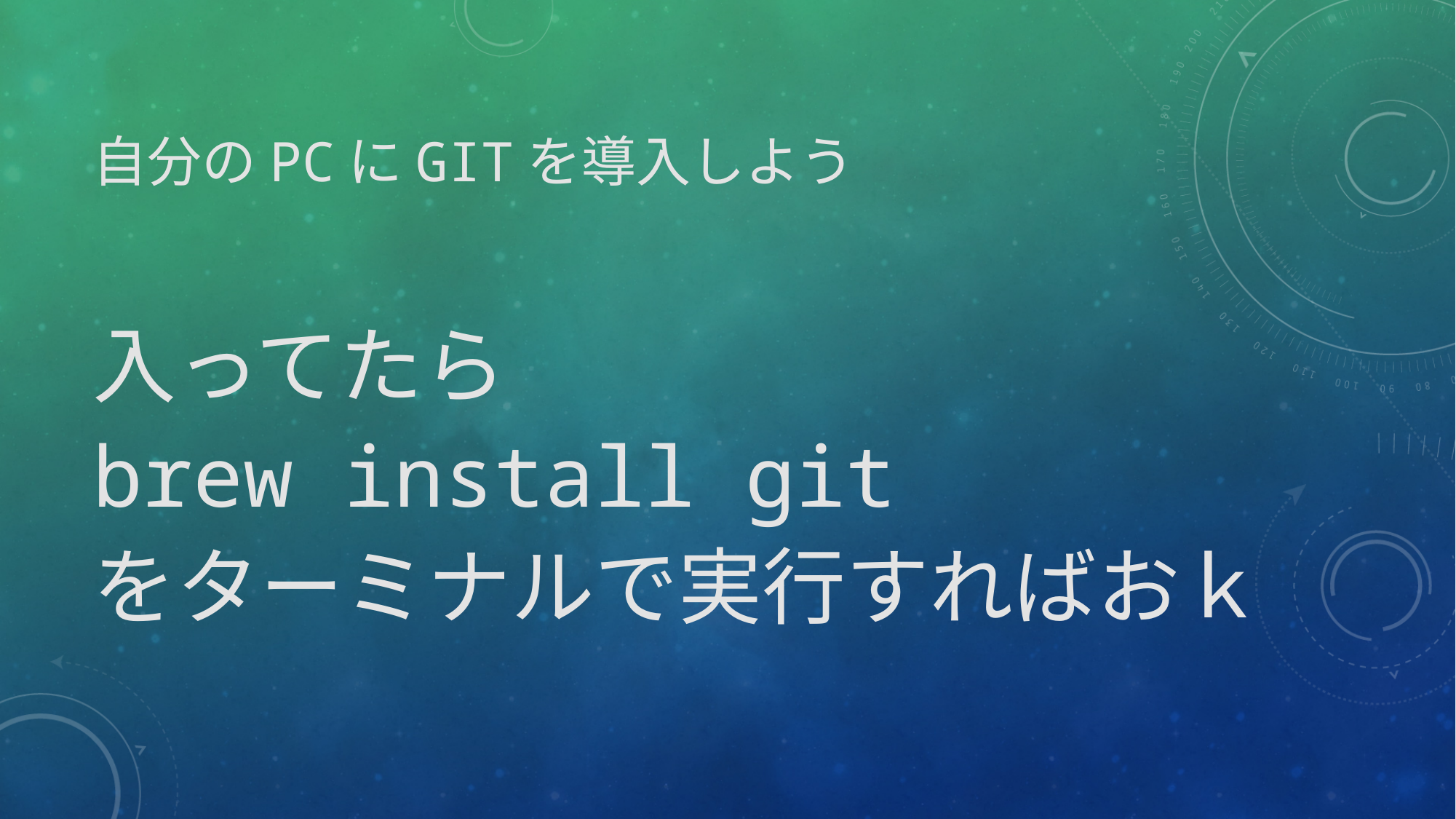

# 自分のPCにGitを導入しよう
入ってたら
brew install git
をターミナルで実行すればおｋ